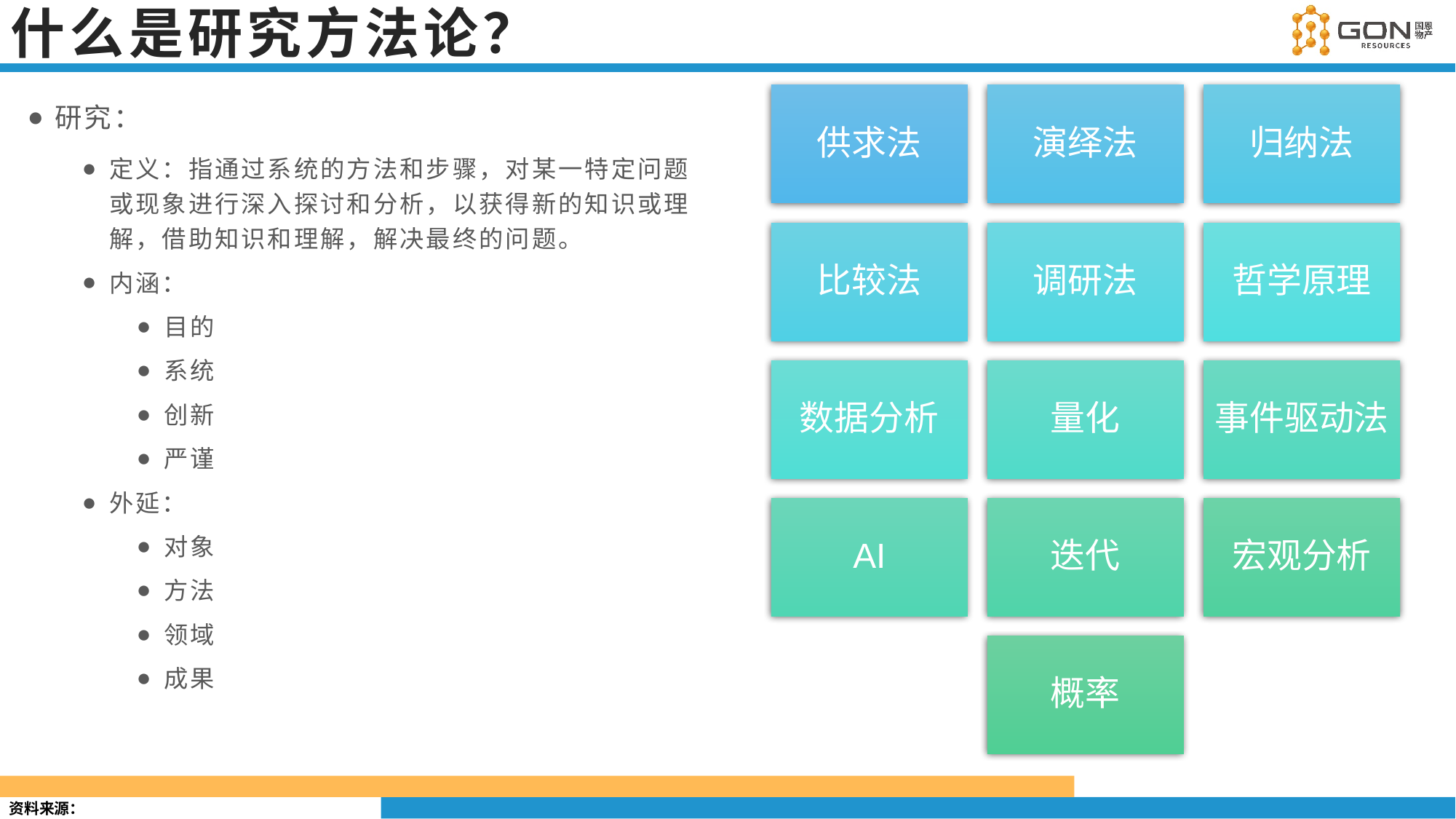

# 什么是研究方法论？
供求法
演绎法
归纳法
比较法
调研法
哲学原理
数据分析
量化
事件驱动法
AI
迭代
宏观分析
概率
研究：
定义：指通过系统的方法和步骤，对某一特定问题或现象进行深入探讨和分析，以获得新的知识或理解，借助知识和理解，解决最终的问题。
内涵：
目的
系统
创新
严谨
外延：
对象
方法
领域
成果